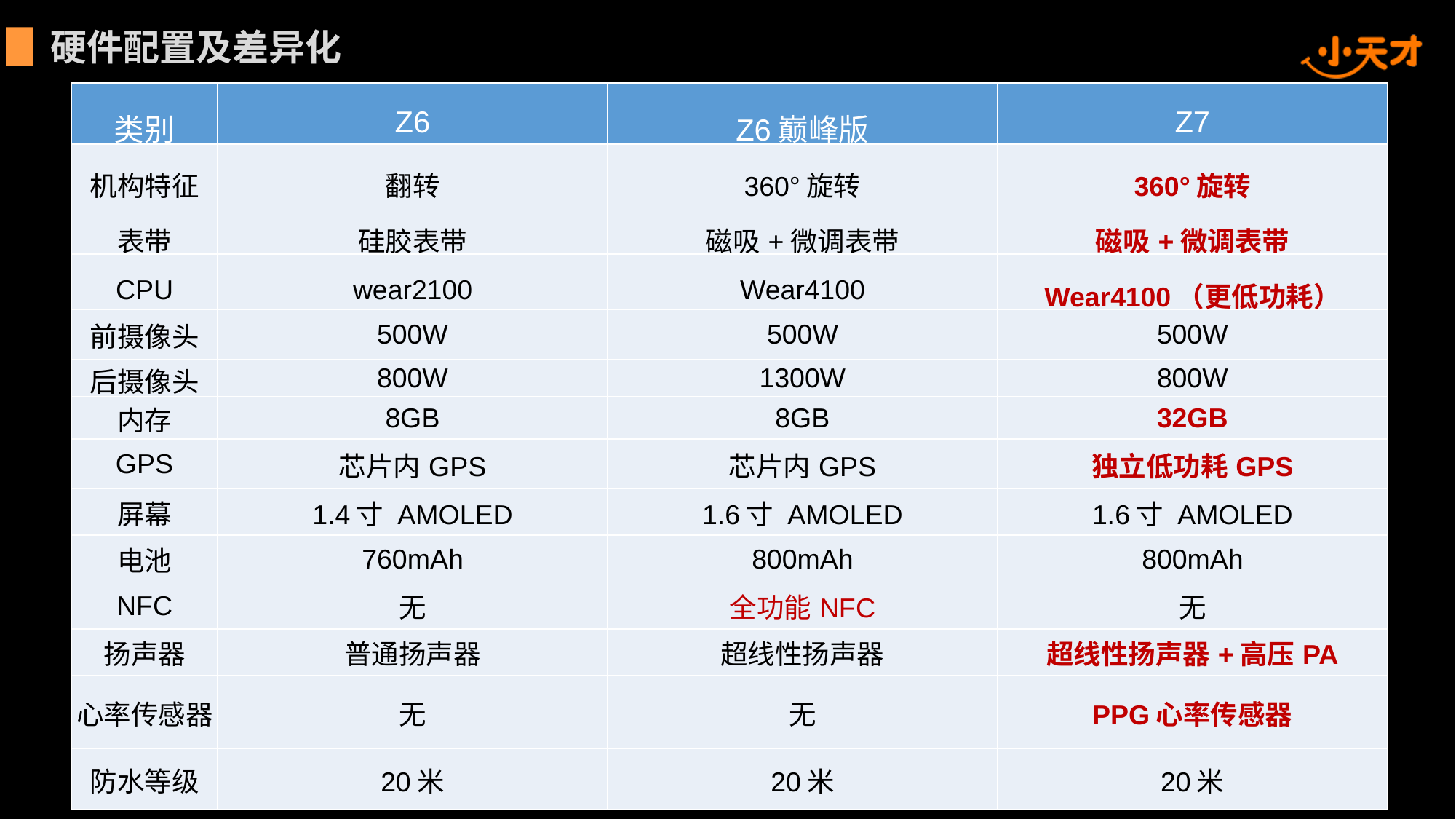

硬件配置及差异化

| 类别 | Z6 | Z6巅峰版 | Z7 |
| --- | --- | --- | --- |
| 机构特征 | 翻转 | 360°旋转 | 360°旋转 |
| 表带 | 硅胶表带 | 磁吸+微调表带 | 磁吸+微调表带 |
| CPU | wear2100 | Wear4100 | Wear4100（更低功耗） |
| 前摄像头 | 500W | 500W | 500W |
| 后摄像头 | 800W | 1300W | 800W |
| 内存 | 8GB | 8GB | 32GB |
| GPS | 芯片内GPS | 芯片内GPS | 独立低功耗GPS |
| 屏幕 | 1.4寸 AMOLED | 1.6寸 AMOLED | 1.6寸 AMOLED |
| 电池 | 760mAh | 800mAh | 800mAh |
| NFC | 无 | 全功能NFC | 无 |
| 扬声器 | 普通扬声器 | 超线性扬声器 | 超线性扬声器+高压PA |
| 心率传感器 | 无 | 无 | PPG心率传感器 |
| 防水等级 | 20米 | 20米 | 20米 |